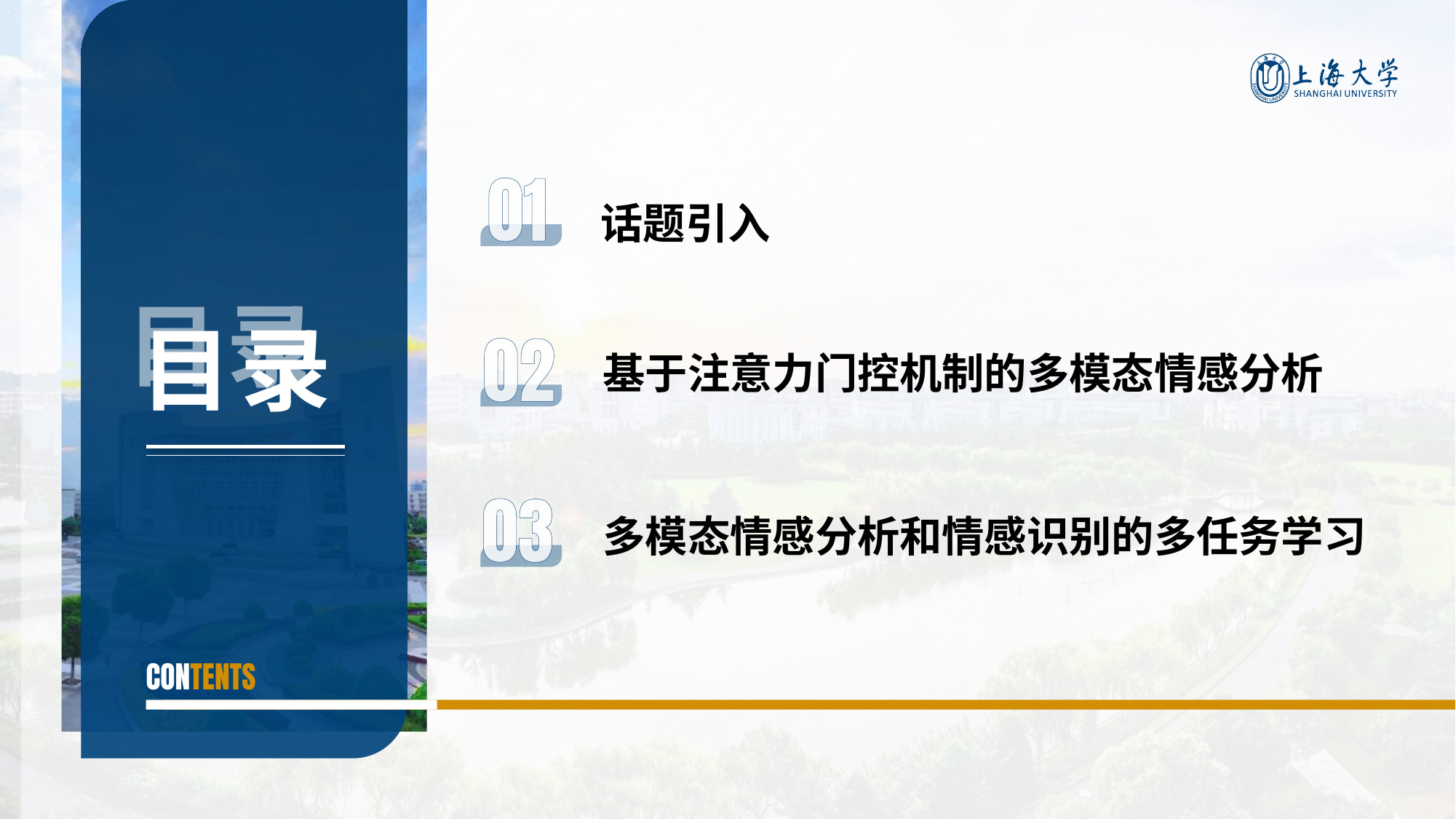

右键单击左侧缩略图→版式→选择【目录2-1】
01
话题引入
# 目录
02
基于注意力门控机制的多模态情感分析
03
多模态情感分析和情感识别的多任务学习